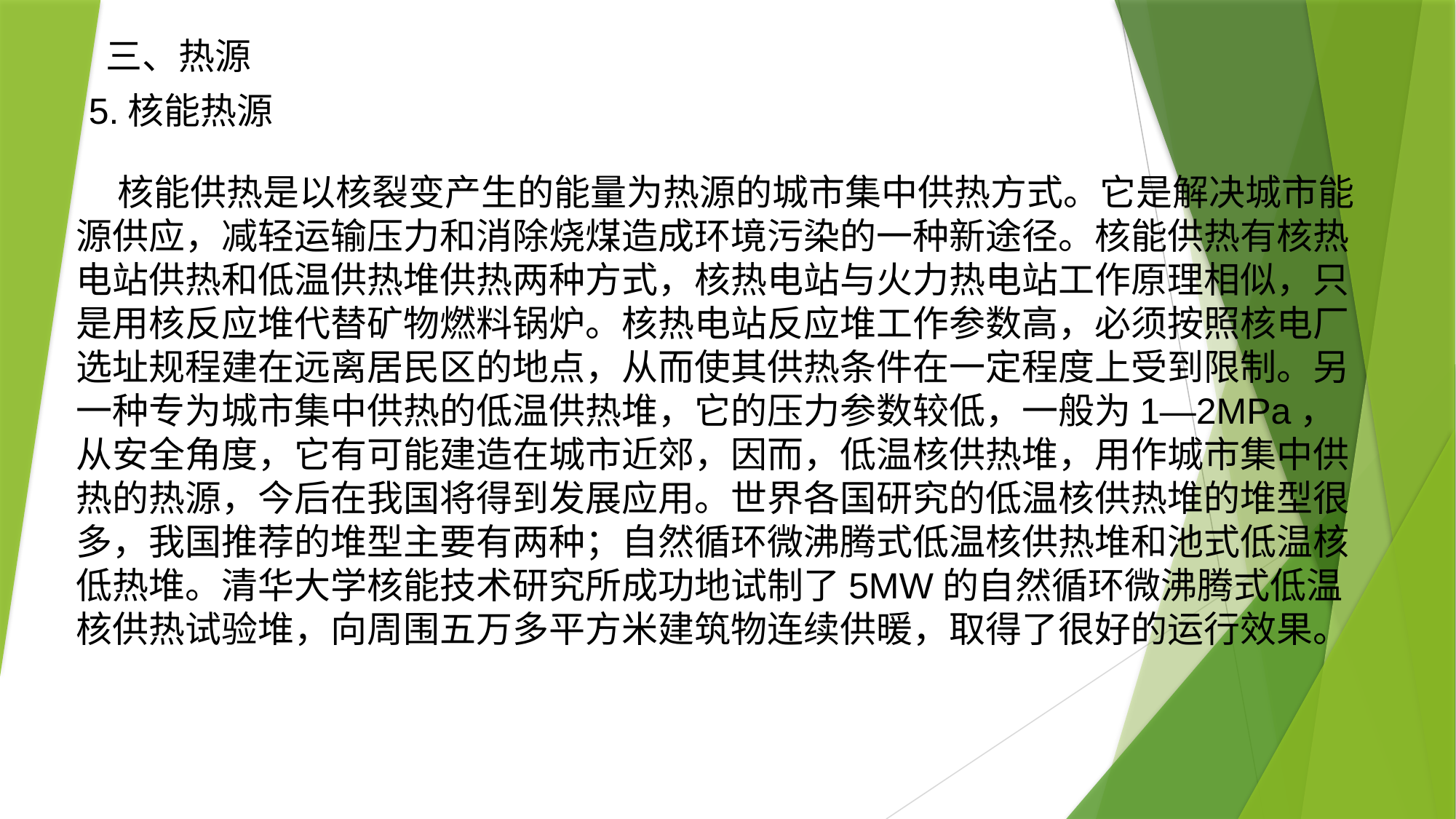

# 三、热源
5.核能热源
    核能供热是以核裂变产生的能量为热源的城市集中供热方式。它是解决城市能源供应，减轻运输压力和消除烧煤造成环境污染的一种新途径。核能供热有核热电站供热和低温供热堆供热两种方式，核热电站与火力热电站工作原理相似，只是用核反应堆代替矿物燃料锅炉。核热电站反应堆工作参数高，必须按照核电厂选址规程建在远离居民区的地点，从而使其供热条件在一定程度上受到限制。另一种专为城市集中供热的低温供热堆，它的压力参数较低，一般为1—2MPa，从安全角度，它有可能建造在城市近郊，因而，低温核供热堆，用作城市集中供热的热源，今后在我国将得到发展应用。世界各国研究的低温核供热堆的堆型很多，我国推荐的堆型主要有两种；自然循环微沸腾式低温核供热堆和池式低温核低热堆。清华大学核能技术研究所成功地试制了5MW的自然循环微沸腾式低温核供热试验堆，向周围五万多平方米建筑物连续供暖，取得了很好的运行效果。